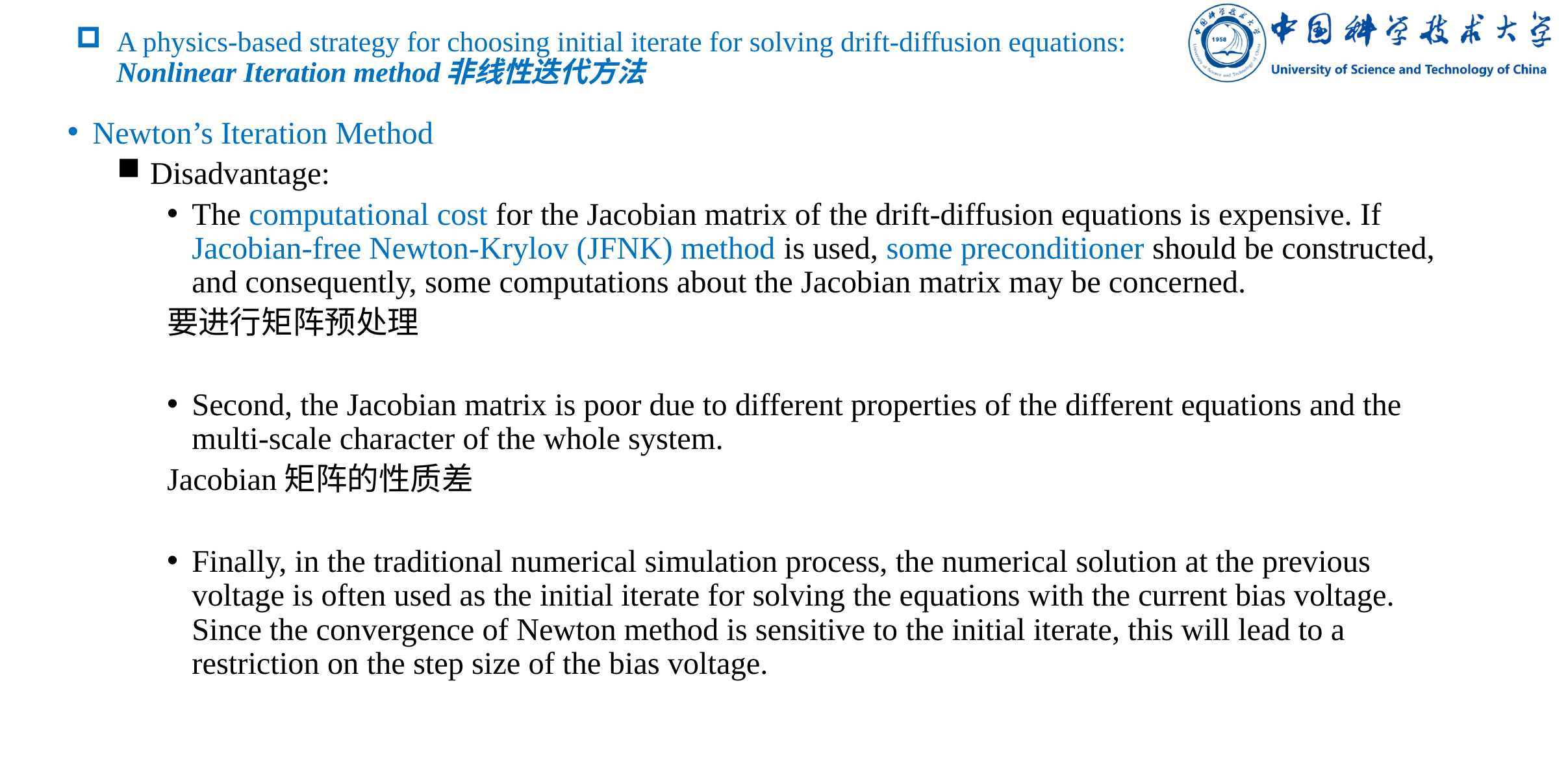

# A physics-based strategy for choosing initial iterate for solving drift-diffusion equations: Nonlinear Iteration method非线性迭代方法
Newton’s Iteration Method
 Disadvantage:
The computational cost for the Jacobian matrix of the drift-diffusion equations is expensive. If Jacobian-free Newton-Krylov (JFNK) method is used, some preconditioner should be constructed, and consequently, some computations about the Jacobian matrix may be concerned.
	要进行矩阵预处理

Second, the Jacobian matrix is poor due to different properties of the different equations and the multi-scale character of the whole system.
	Jacobian矩阵的性质差

Finally, in the traditional numerical simulation process, the numerical solution at the previous voltage is often used as the initial iterate for solving the equations with the current bias voltage. Since the convergence of Newton method is sensitive to the initial iterate, this will lead to a restriction on the step size of the bias voltage.